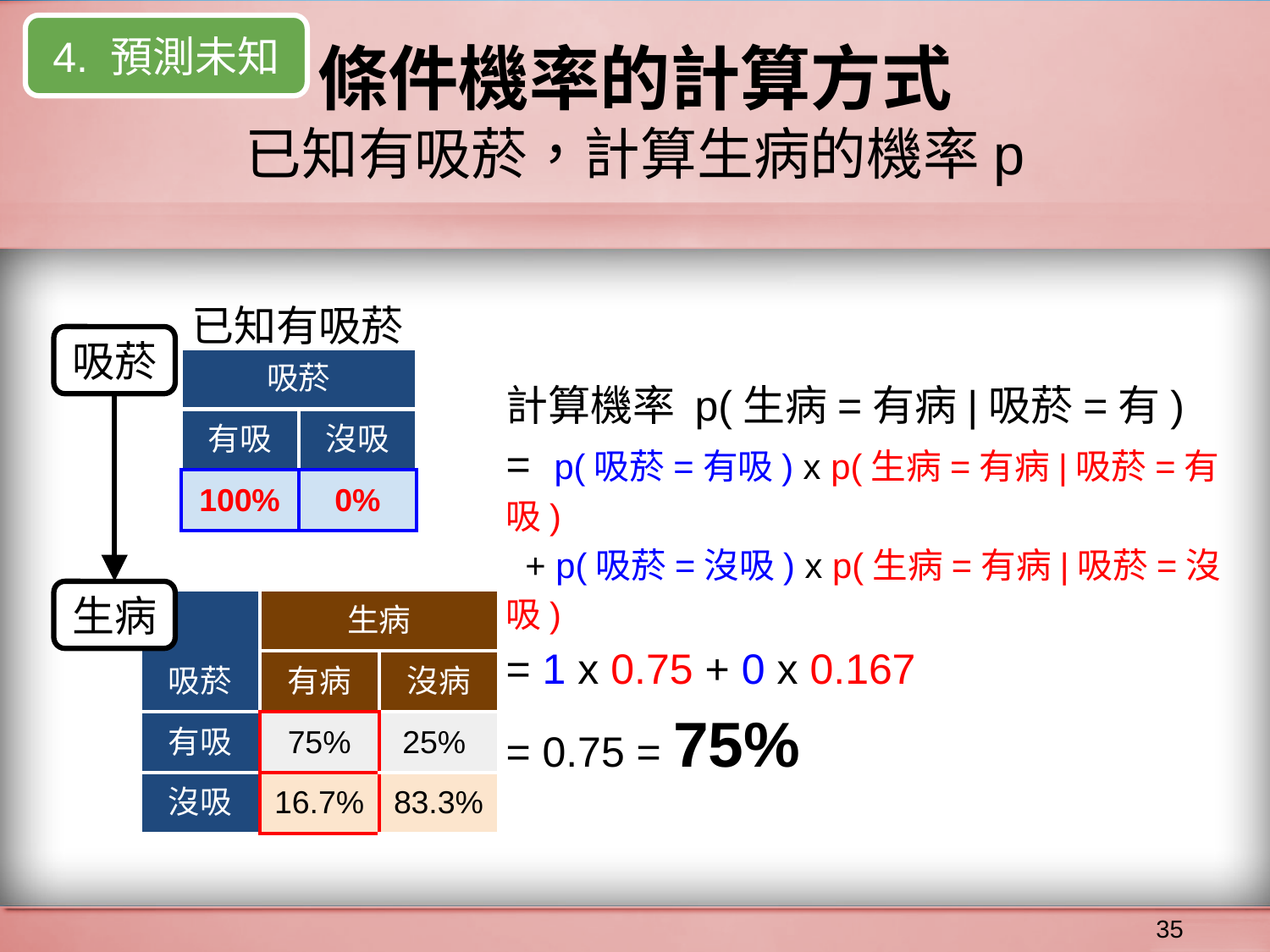

4. 預測未知
# 條件機率的計算方式
已知有吸菸，計算生病的機率p
計算機率 p(生病=有病|吸菸=有)
=  p(吸菸=有吸) x p(生病=有病|吸菸=有吸)
  + p(吸菸=沒吸) x p(生病=有病|吸菸=沒吸)
= 1 x 0.75 + 0 x 0.167
= 0.75 = 75%
已知有吸菸
吸菸
| 吸菸 |  |
| --- | --- |
| 有吸 | 沒吸 |
| 100% | 0% |
生病
| 吸菸 | 生病 |  |
| --- | --- | --- |
|  | 有病 | 沒病 |
| 有吸 | 75% | 25% |
| 沒吸 | 16.7% | 83.3% |
35